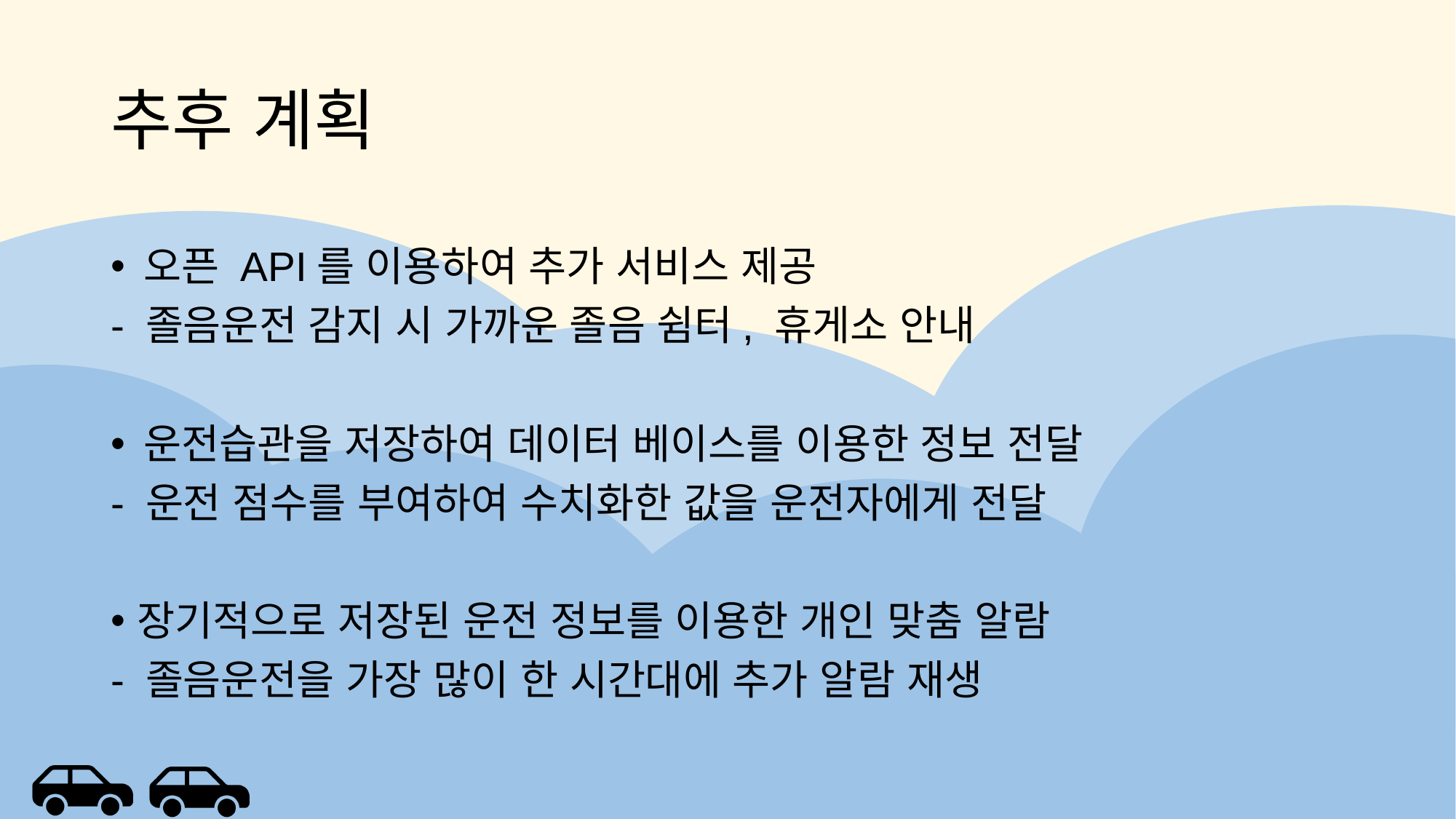

# 추후 계획

오픈 API를 이용하여 추가 서비스 제공
- 졸음운전 감지 시 가까운 졸음 쉼터, 휴게소 안내

운전습관을 저장하여 데이터 베이스를 이용한 정보 전달
- 운전 점수를 부여하여 수치화한 값을 운전자에게 전달

장기적으로 저장된 운전 정보를 이용한 개인 맞춤 알람
- 졸음운전을 가장 많이 한 시간대에 추가 알람 재생